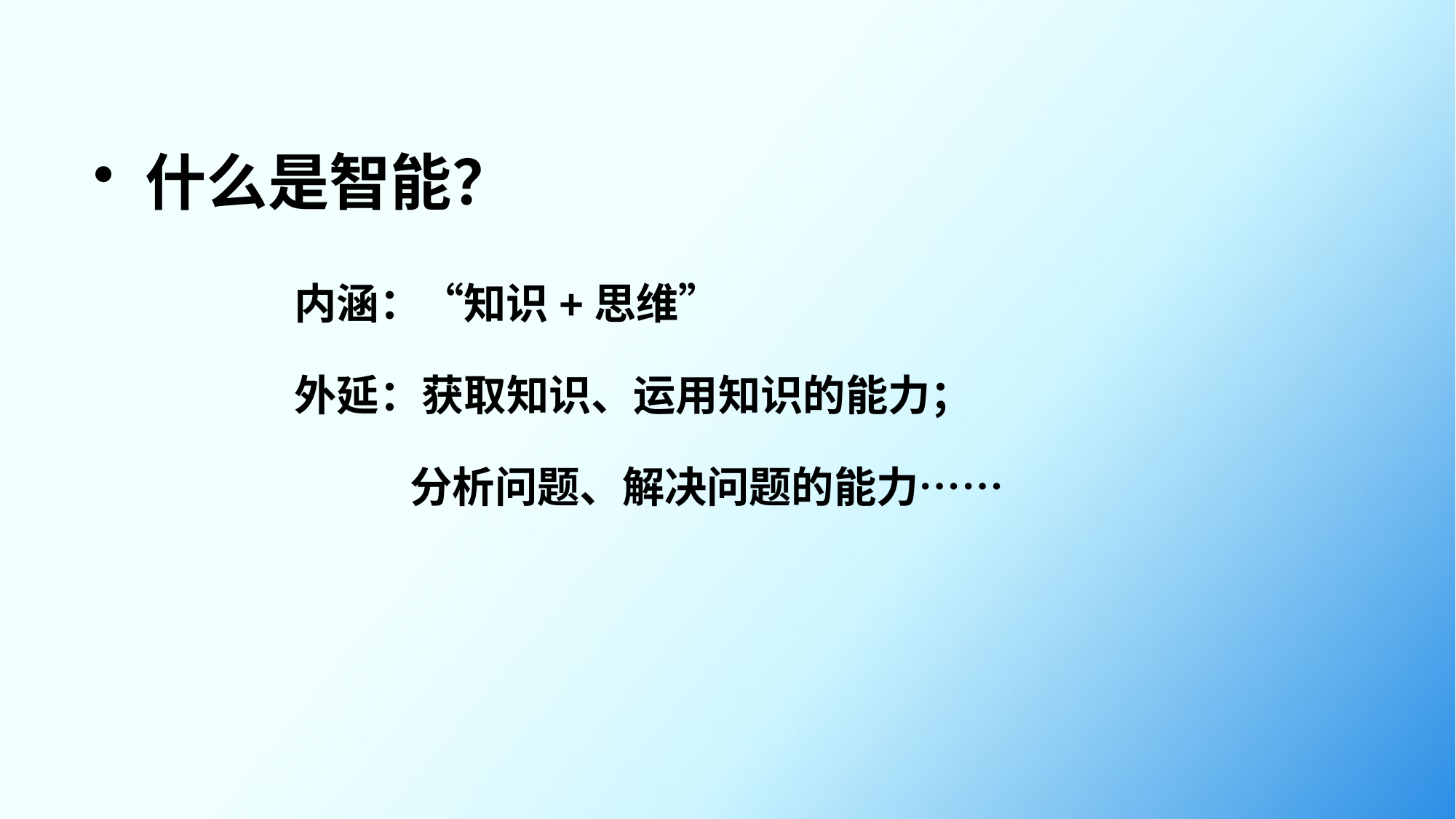

# 什么是智能？
 内涵：“知识+思维”
 外延：获取知识、运用知识的能力；
             分析问题、解决问题的能力……